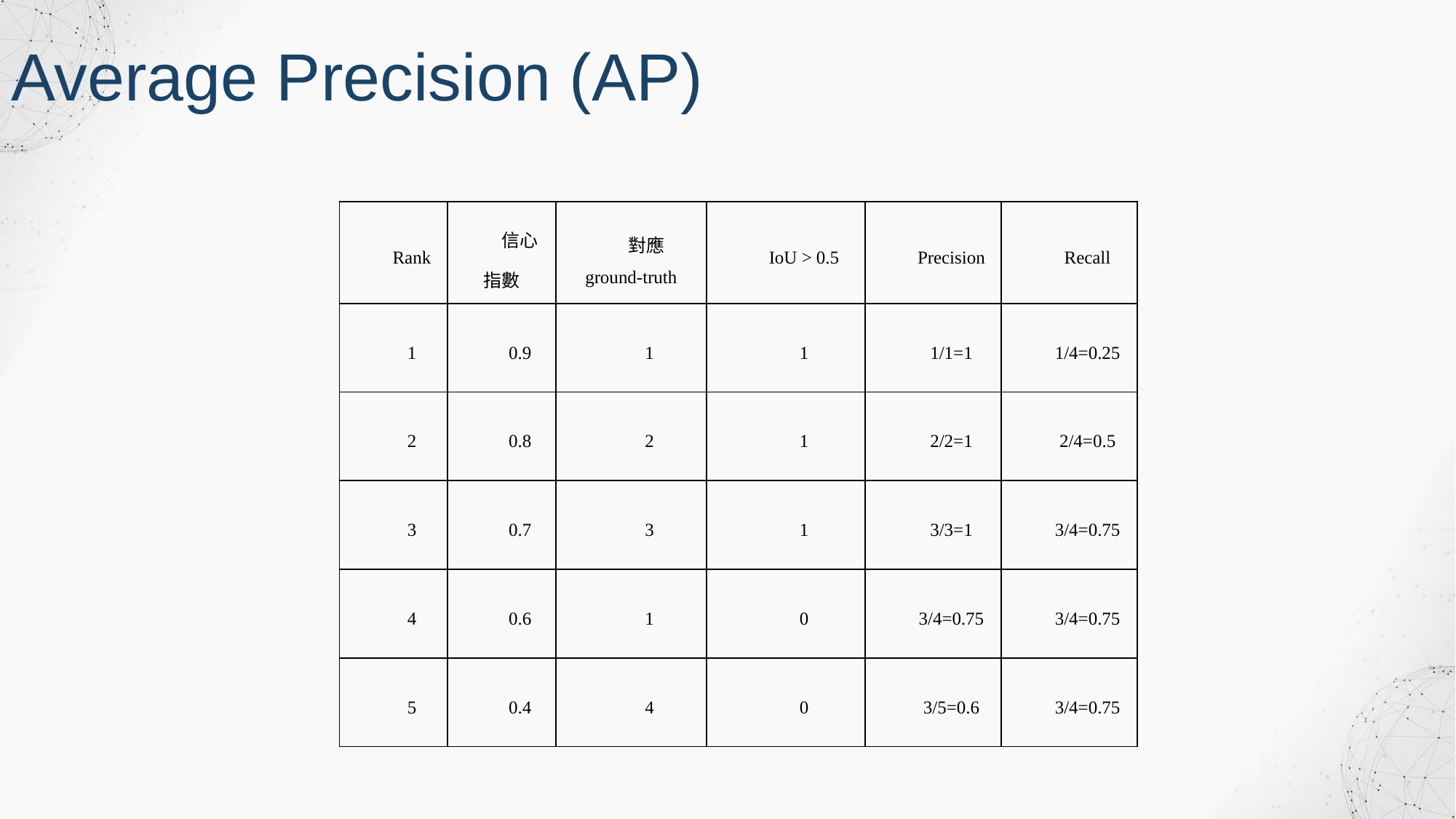

Average Precision (AP)
| Rank | 信心指數 | 對應ground-truth | IoU > 0.5 | Precision | Recall |
| --- | --- | --- | --- | --- | --- |
| 1 | 0.9 | 1 | 1 | 1/1=1 | 1/4=0.25 |
| 2 | 0.8 | 2 | 1 | 2/2=1 | 2/4=0.5 |
| 3 | 0.7 | 3 | 1 | 3/3=1 | 3/4=0.75 |
| 4 | 0.6 | 1 | 0 | 3/4=0.75 | 3/4=0.75 |
| 5 | 0.4 | 4 | 0 | 3/5=0.6 | 3/4=0.75 |